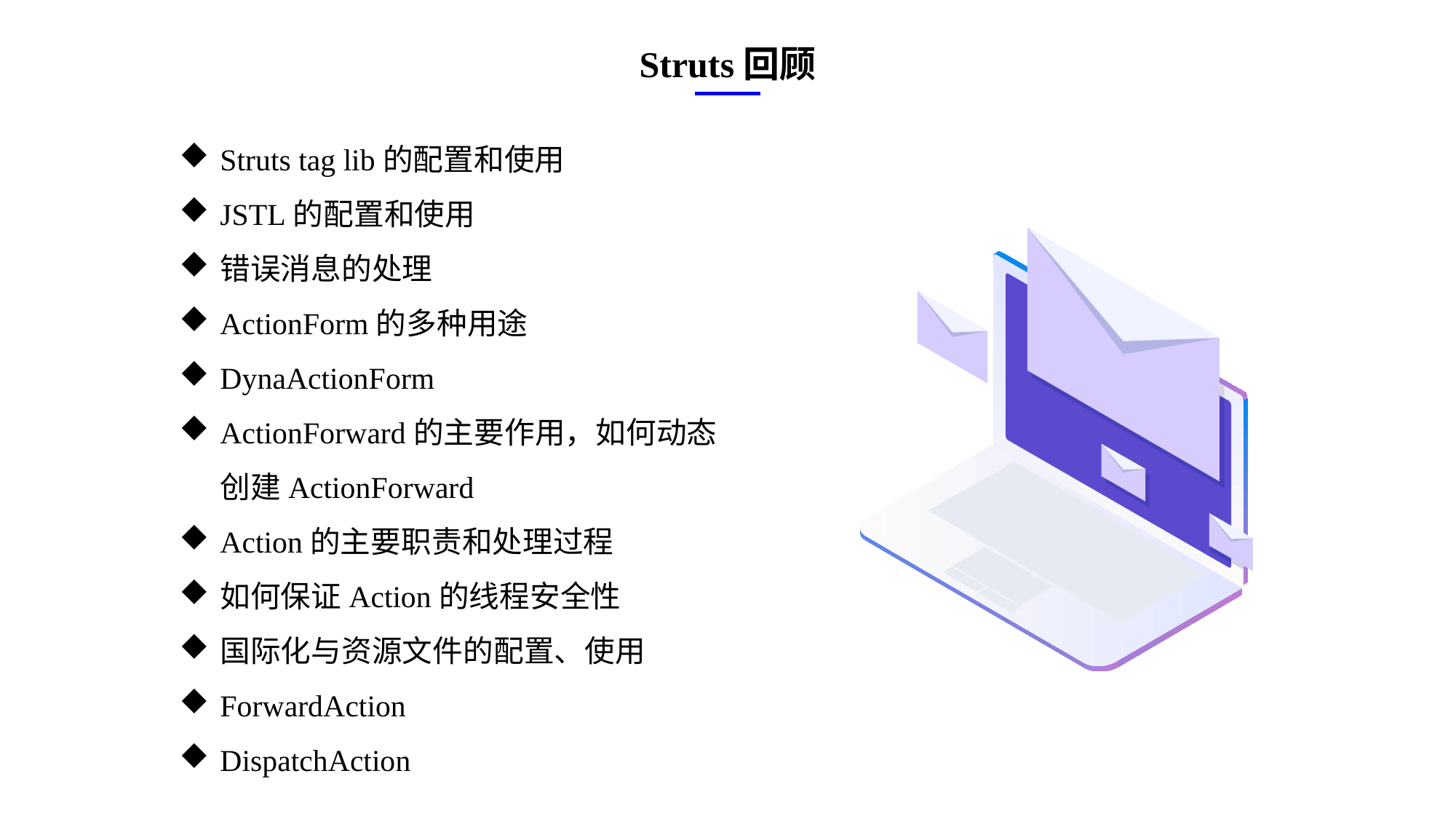

Struts回顾
Struts tag lib的配置和使用
JSTL的配置和使用
错误消息的处理
ActionForm的多种用途
DynaActionForm
ActionForward的主要作用，如何动态创建ActionForward
Action的主要职责和处理过程
如何保证Action的线程安全性
国际化与资源文件的配置、使用
ForwardAction
DispatchAction
e7d195523061f1c0ae0eb3eed39d2bcef4622b2499a05fe6567B54A876BEB457BD1EB8EBE9915191D1FA2E860D28D251AB291D9CBBDD28D4BD16020FD75D8281481517FC21E86E4C931520AFA1087E92E357E3DB373CA326F6F926B1A67F681E99E875FFD293B2C32B3919AE4D43F9436862A7DD54F9346DF3662D8AB7319030EF75D53FF682DE13